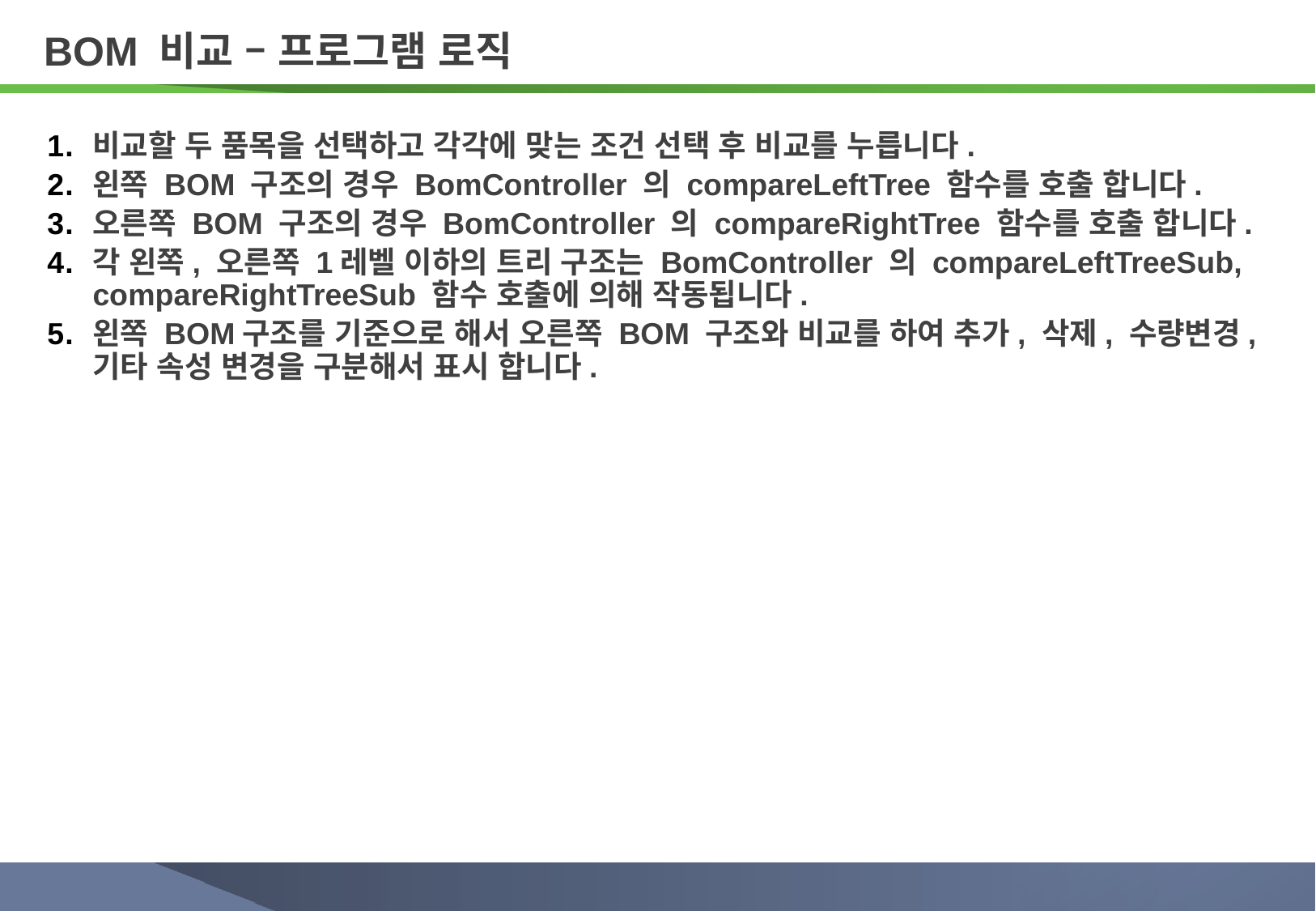

# BOM 비교 – 프로그램 로직
비교할 두 품목을 선택하고 각각에 맞는 조건 선택 후 비교를 누릅니다.
왼쪽 BOM 구조의 경우 BomController 의 compareLeftTree 함수를 호출 합니다.
오른쪽 BOM 구조의 경우 BomController 의 compareRightTree 함수를 호출 합니다.
각 왼쪽, 오른쪽 1레벨 이하의 트리 구조는 BomController 의 compareLeftTreeSub, compareRightTreeSub 함수 호출에 의해 작동됩니다.
왼쪽 BOM구조를 기준으로 해서 오른쪽 BOM 구조와 비교를 하여 추가, 삭제, 수량변경, 기타 속성 변경을 구분해서 표시 합니다.